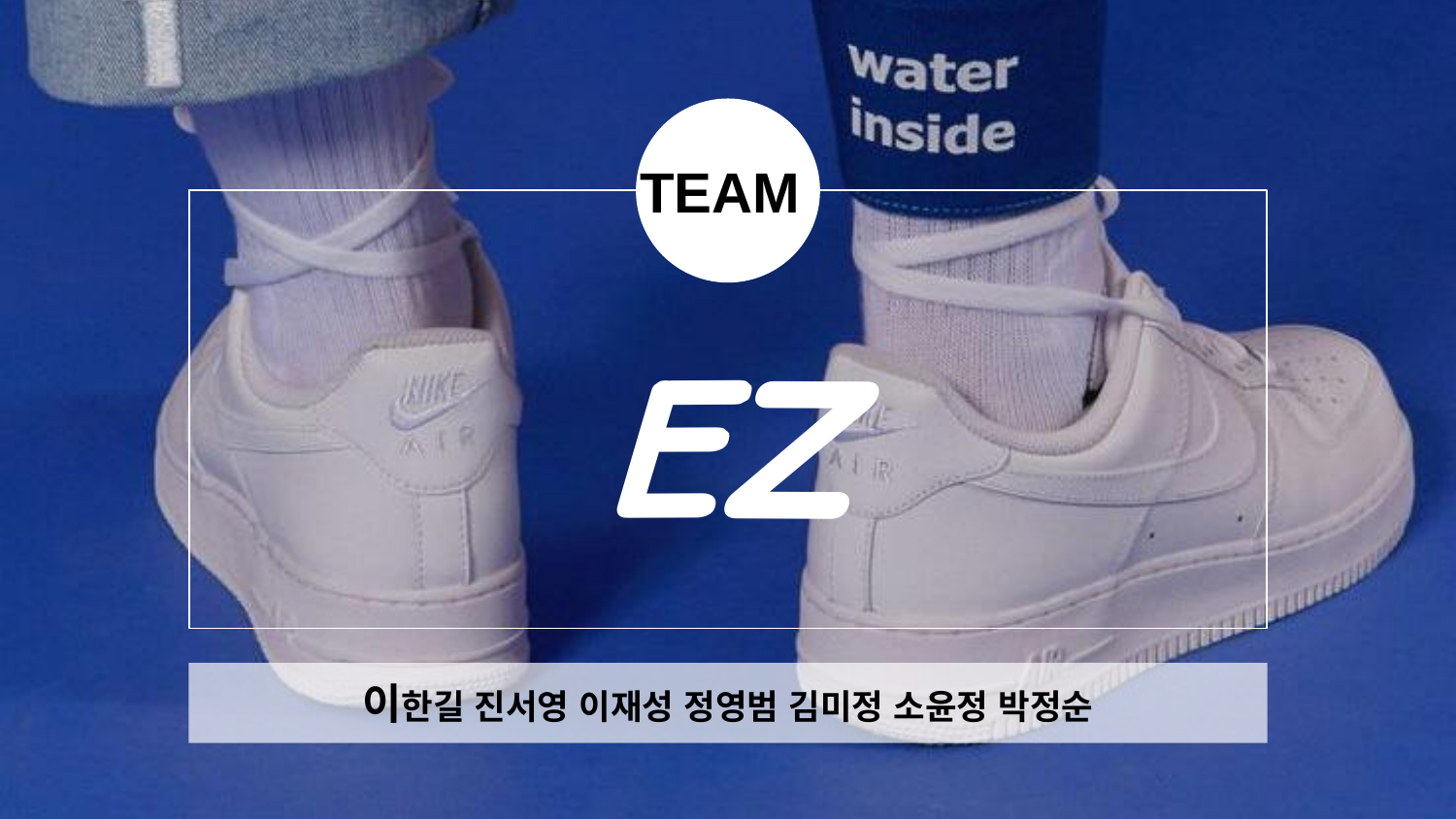

TEAM
EZ
이한길 진서영 이재성 정영범 김미정 소윤정 박정순